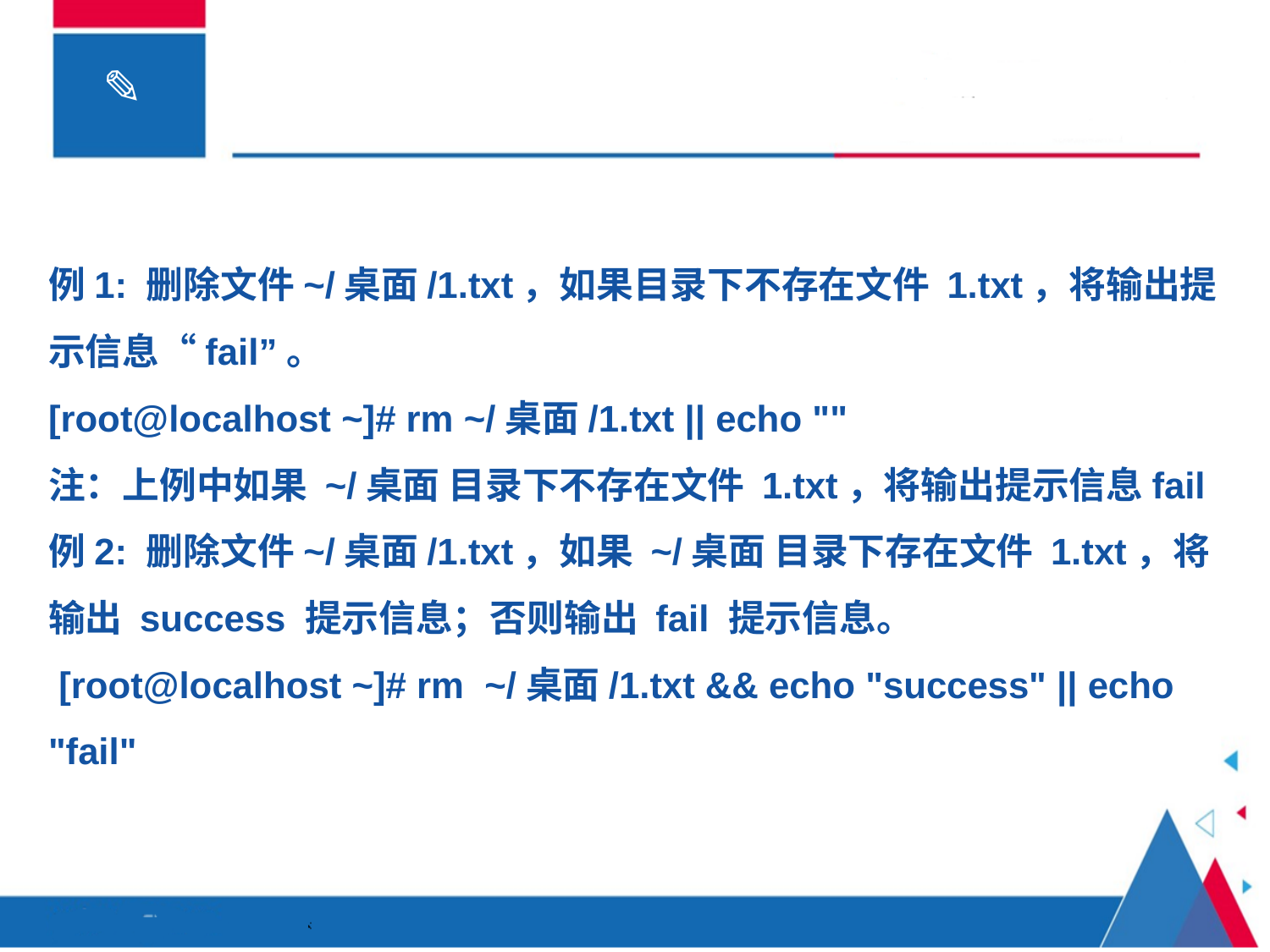

例1: 删除文件~/桌面/1.txt，如果目录下不存在文件 1.txt，将输出提示信息“fail”。
[root@localhost ~]# rm ~/桌面/1.txt || echo ""
注：上例中如果 ~/桌面 目录下不存在文件 1.txt，将输出提示信息fail
例2: 删除文件~/桌面/1.txt，如果 ~/桌面 目录下存在文件 1.txt，将输出 success 提示信息；否则输出 fail 提示信息。
 [root@localhost ~]# rm  ~/桌面/1.txt && echo "success" || echo "fail"